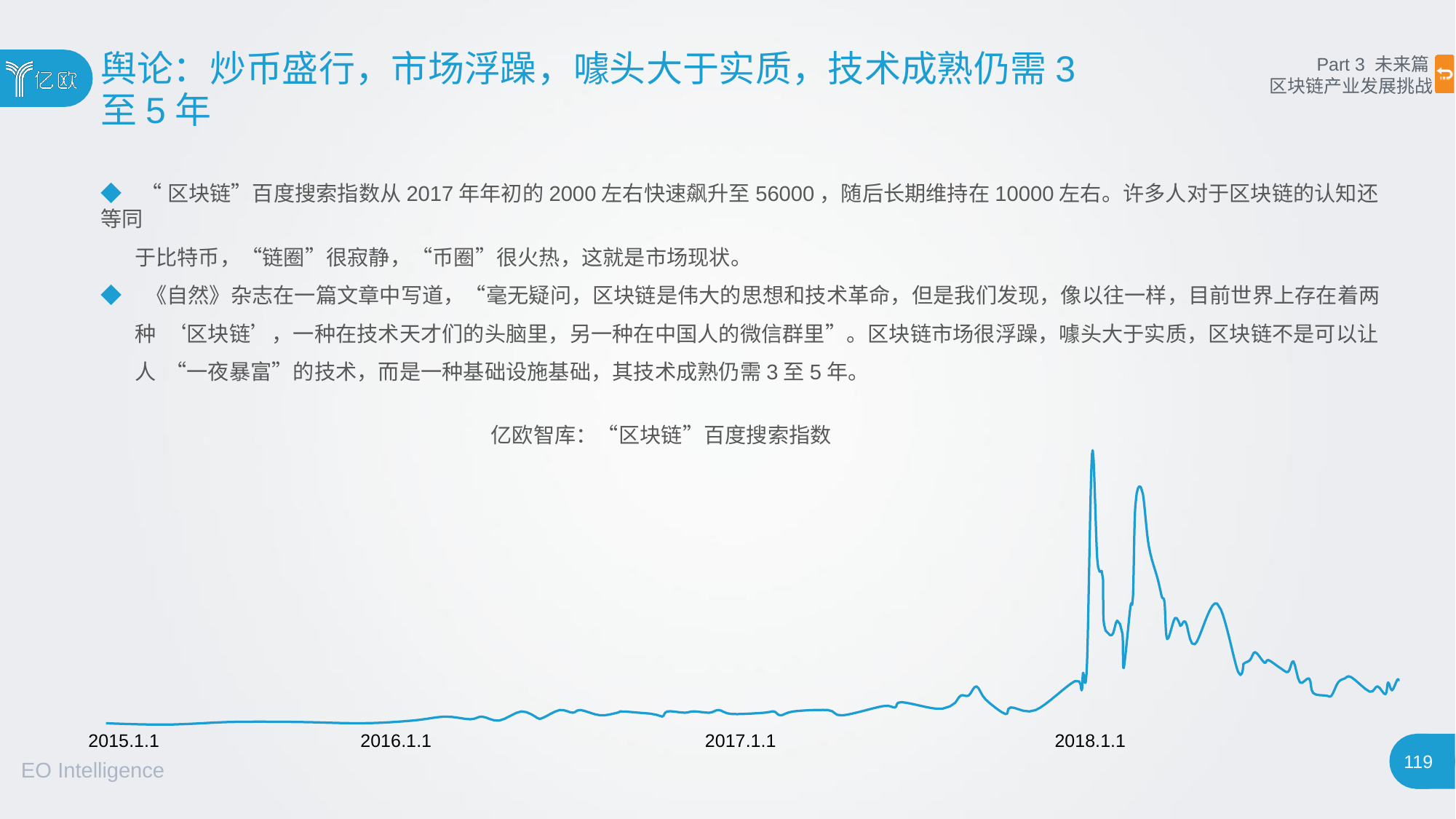

# 舆论：炒币盛行，市场浮躁，噱头大于实质，技术成熟仍需3
至5年
Part 3 未来篇  区块链产业发展挑战

◆ “区块链”百度搜索指数从2017年年初的2000左右快速飙升至56000，随后长期维持在10000左右。许多人对于区块链的认知还等同
于比特币，“链圈”很寂静，“币圈”很火热，这就是市场现状。
◆ 《自然》杂志在一篇文章中写道，“毫无疑问，区块链是伟大的思想和技术革命，但是我们发现，像以往一样，目前世界上存在着两种  ‘区块链’，一种在技术天才们的头脑里，另一种在中国人的微信群里”。区块链市场很浮躁，噱头大于实质，区块链不是可以让人  “一夜暴富”的技术，而是一种基础设施基础，其技术成熟仍需3至5年。

亿欧智库：“区块链”百度搜索指数

2015.1.1
2016.1.1
2017.1.1
2018.1.1
119
EO Intelligence